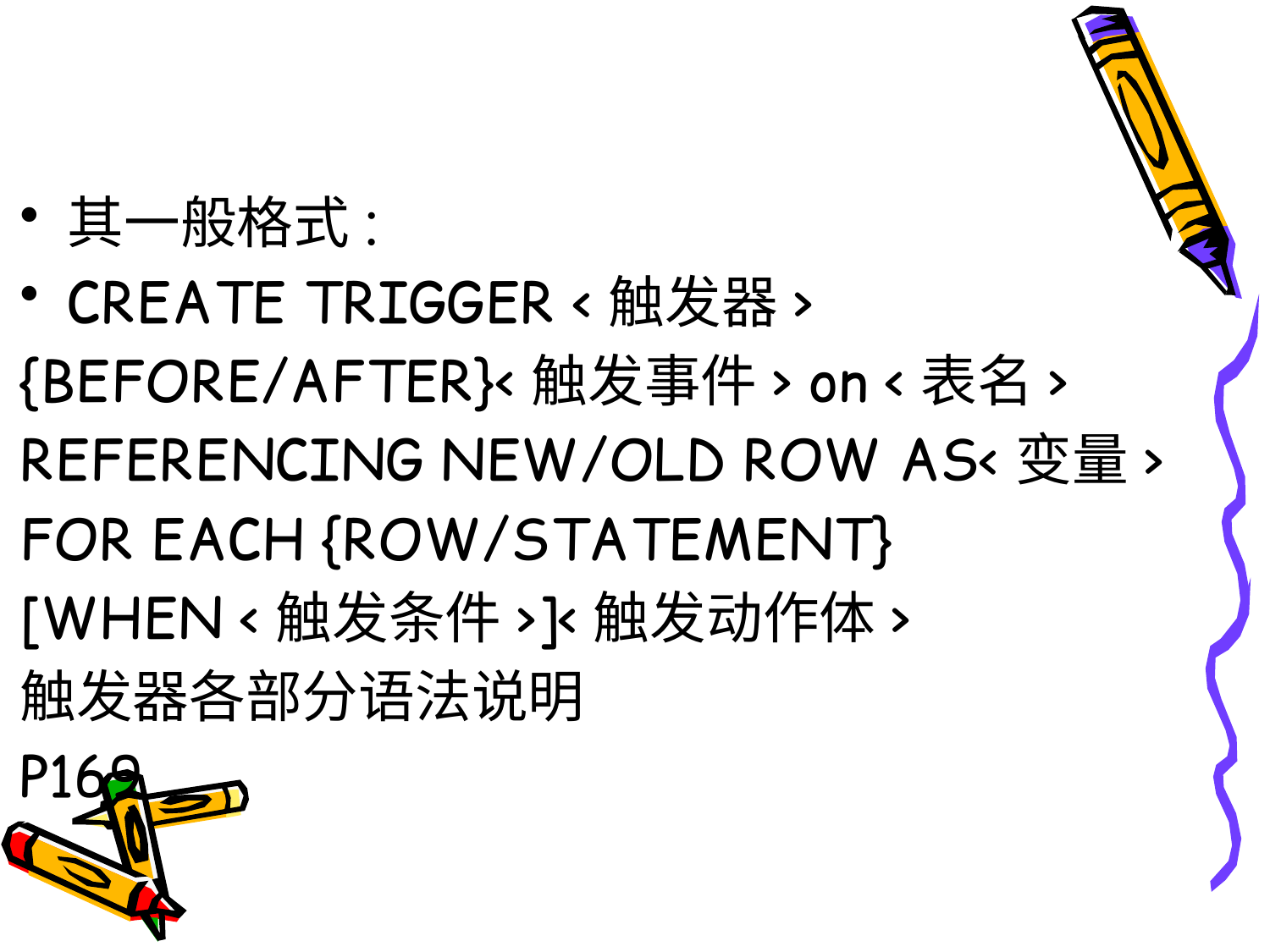

#
其一般格式:
CREATE TRIGGER <触发器>
{BEFORE/AFTER}<触发事件> on <表名>
REFERENCING NEW/OLD ROW AS<变量>
FOR EACH {ROW/STATEMENT}
[WHEN <触发条件>]<触发动作体>
触发器各部分语法说明
P169